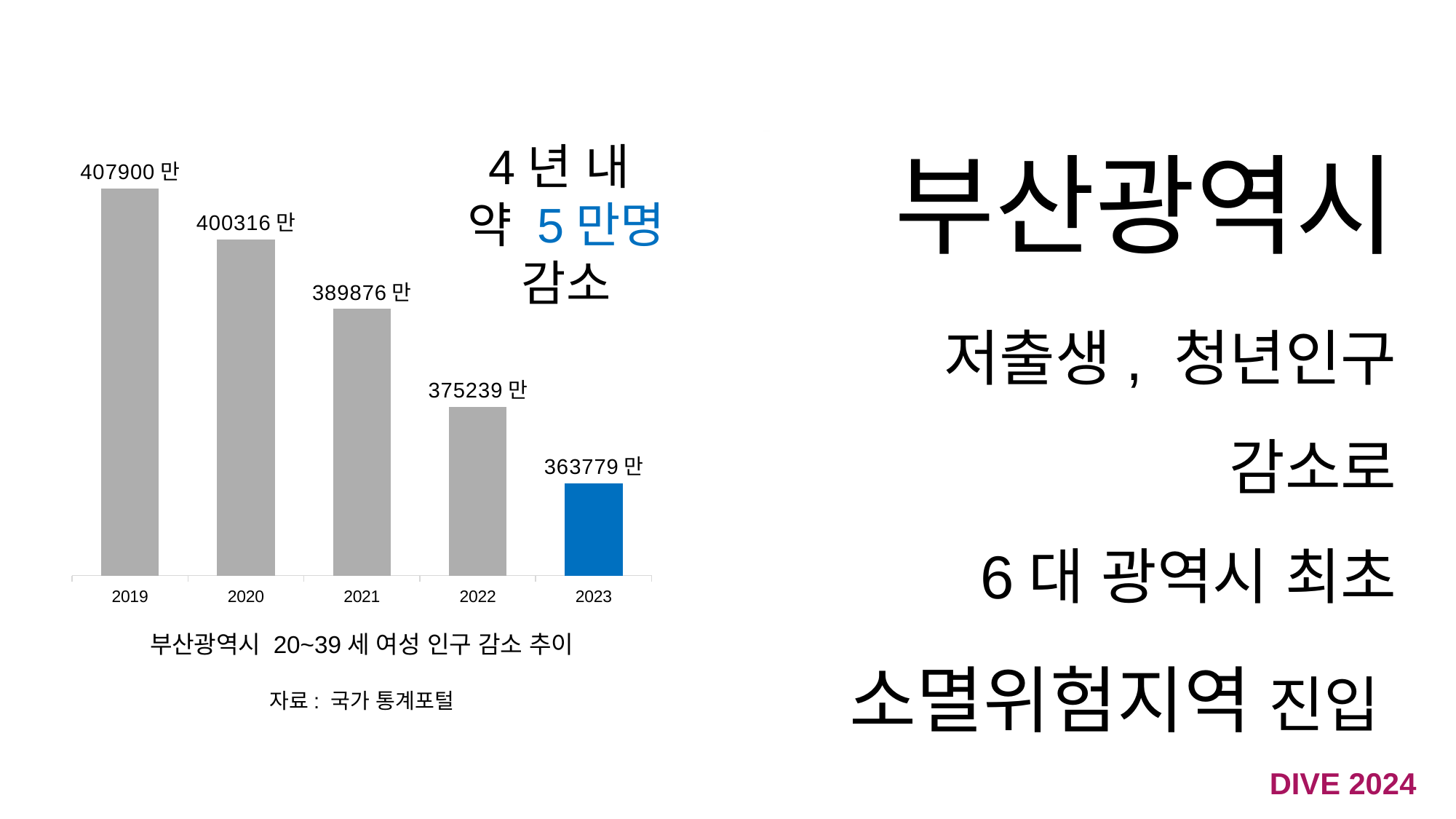

### Chart

| Category | 계열 1 |
|---|---|
| 2019 | 407900.0 |
| 2020 | 400316.0 |
| 2021 | 389876.0 |
| 2022 | 375239.0 |
| 2023 | 363779.0 |
4년 내
약 5만명 감소
부산광역시
저출생, 청년인구 감소로
6대 광역시 최초
소멸위험지역 진입
부산광역시 20~39세 여성 인구 감소 추이
자료: 국가 통계포털